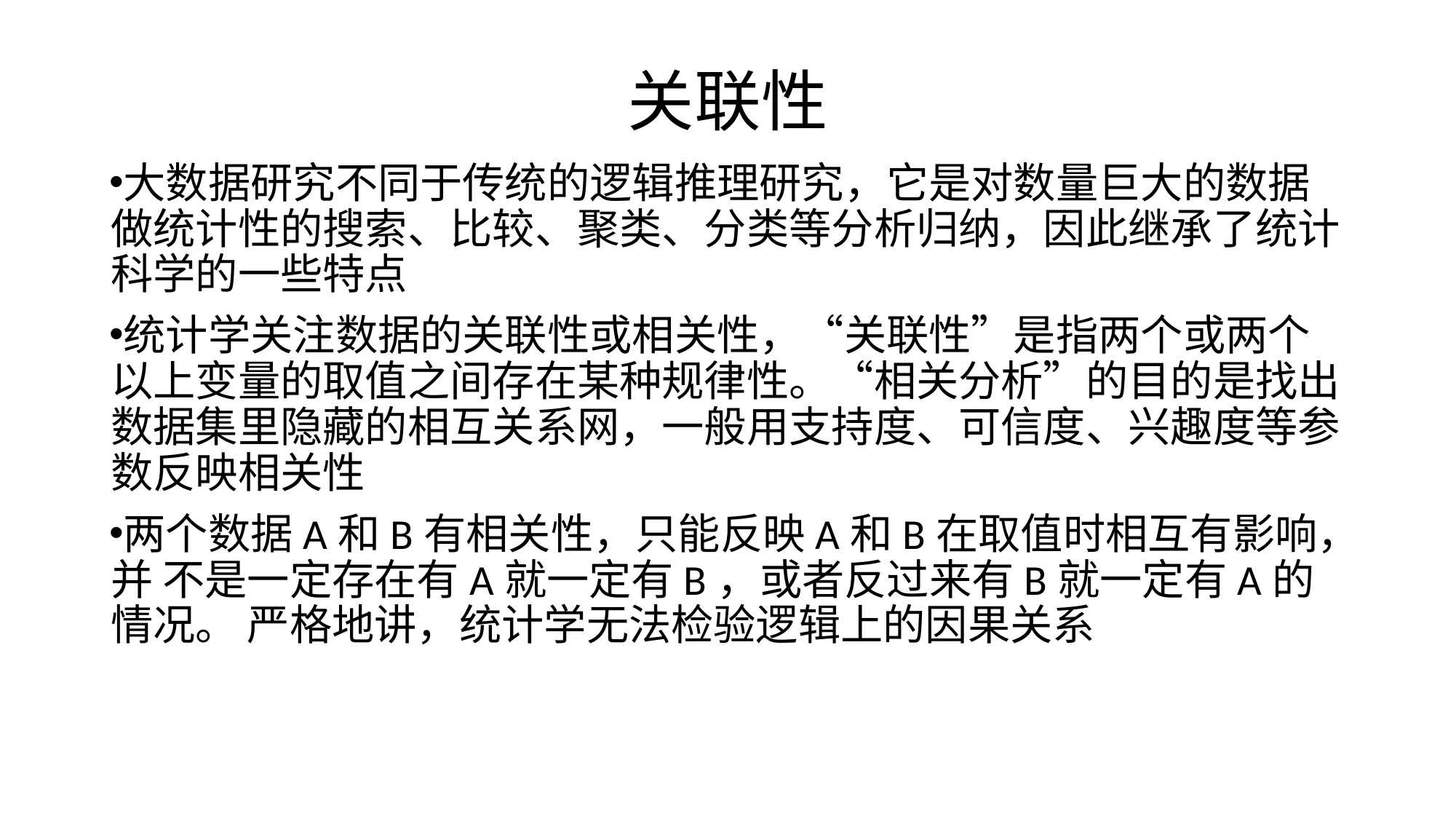

# 关联性
大数据研究不同于传统的逻辑推理研究，它是对数量巨大的数据 做统计性的搜索、比较、聚类、分类等分析归纳，因此继承了统计 科学的一些特点
统计学关注数据的关联性或相关性，“关联性”是指两个或两个 以上变量的取值之间存在某种规律性。“相关分析”的目的是找出 数据集里隐藏的相互关系网，一般用支持度、可信度、兴趣度等参 数反映相关性
两个数据A和B有相关性，只能反映A和B在取值时相互有影响，并 不是一定存在有A就一定有B，或者反过来有B就一定有A的情况。 严格地讲，统计学无法检验逻辑上的因果关系